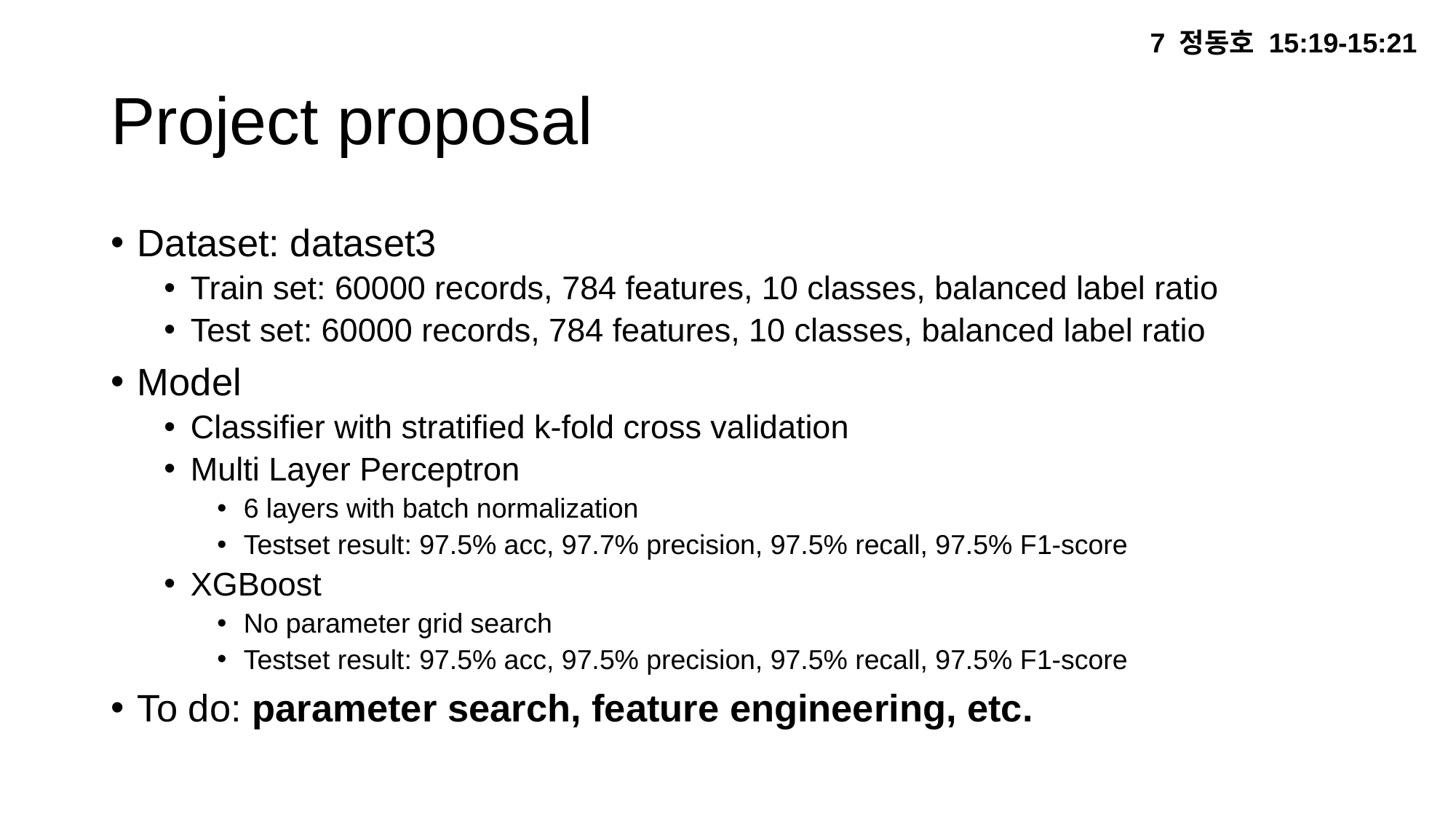

7 정동호 15:19-15:21
# Project proposal
Dataset: dataset3
Train set: 60000 records, 784 features, 10 classes, balanced label ratio
Test set: 60000 records, 784 features, 10 classes, balanced label ratio
Model
Classifier with stratified k-fold cross validation
Multi Layer Perceptron
6 layers with batch normalization
Testset result: 97.5% acc, 97.7% precision, 97.5% recall, 97.5% F1-score
XGBoost
No parameter grid search
Testset result: 97.5% acc, 97.5% precision, 97.5% recall, 97.5% F1-score
To do: parameter search, feature engineering, etc.